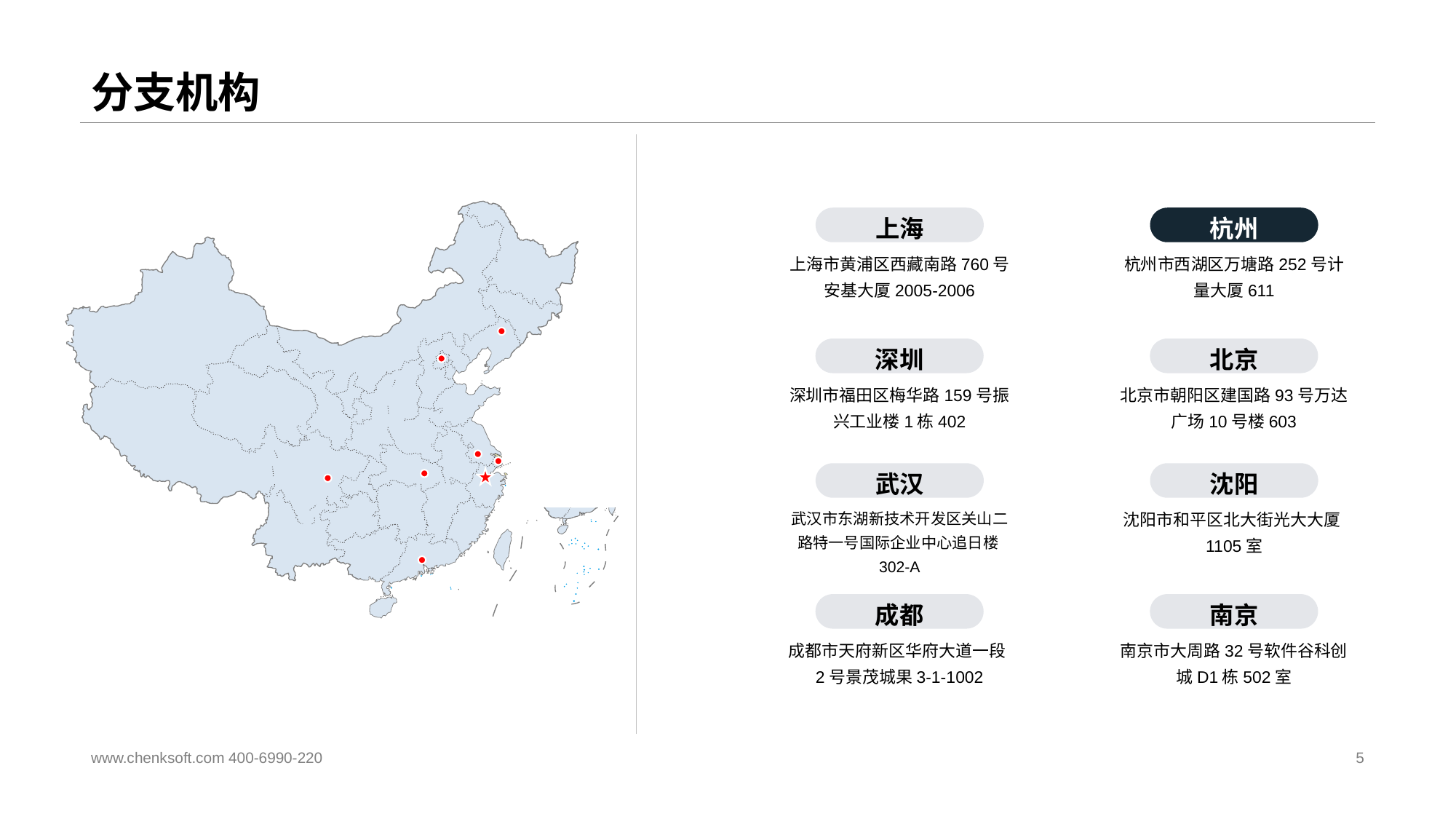

# 分支机构

上海
杭州
上海市黄浦区西藏南路760号安基大厦2005-2006
杭州市西湖区万塘路252号计量大厦611

深圳
北京
深圳市福田区梅华路159号振兴工业楼1栋402
北京市朝阳区建国路93号万达广场10号楼603
武汉
沈阳

武汉市东湖新技术开发区关山二路特一号国际企业中心追日楼302-A
沈阳市和平区北大街光大大厦1105室
成都
南京
成都市天府新区华府大道一段2号景茂城果3-1-1002
南京市大周路32号软件谷科创城D1栋502室
www.chenksoft.com 400-6990-220
5